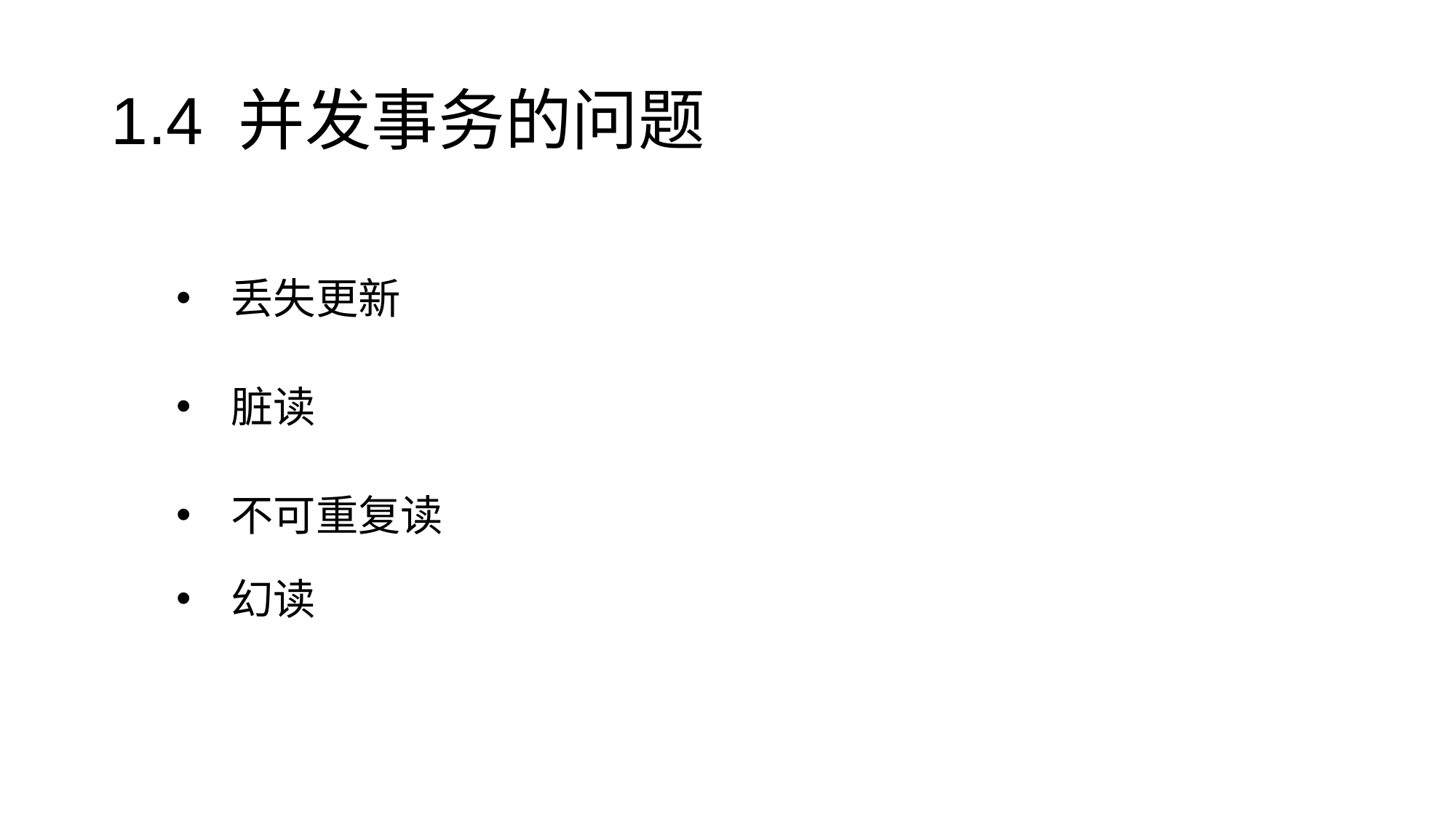

# 1.4 并发事务的问题
丢失更新
脏读
不可重复读
幻读